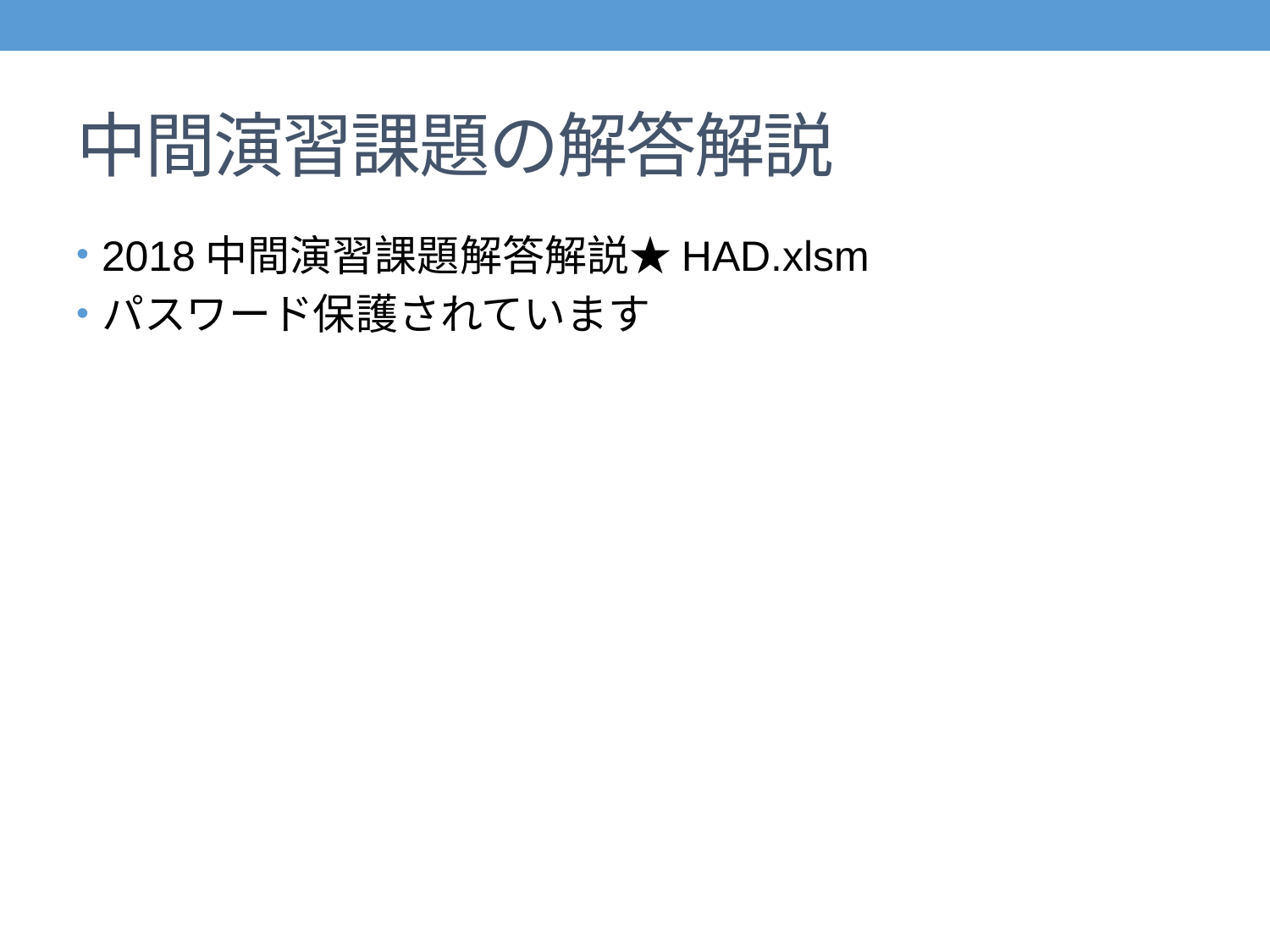

# 中間演習課題の解答解説
2018中間演習課題解答解説★HAD.xlsm
パスワード保護されています